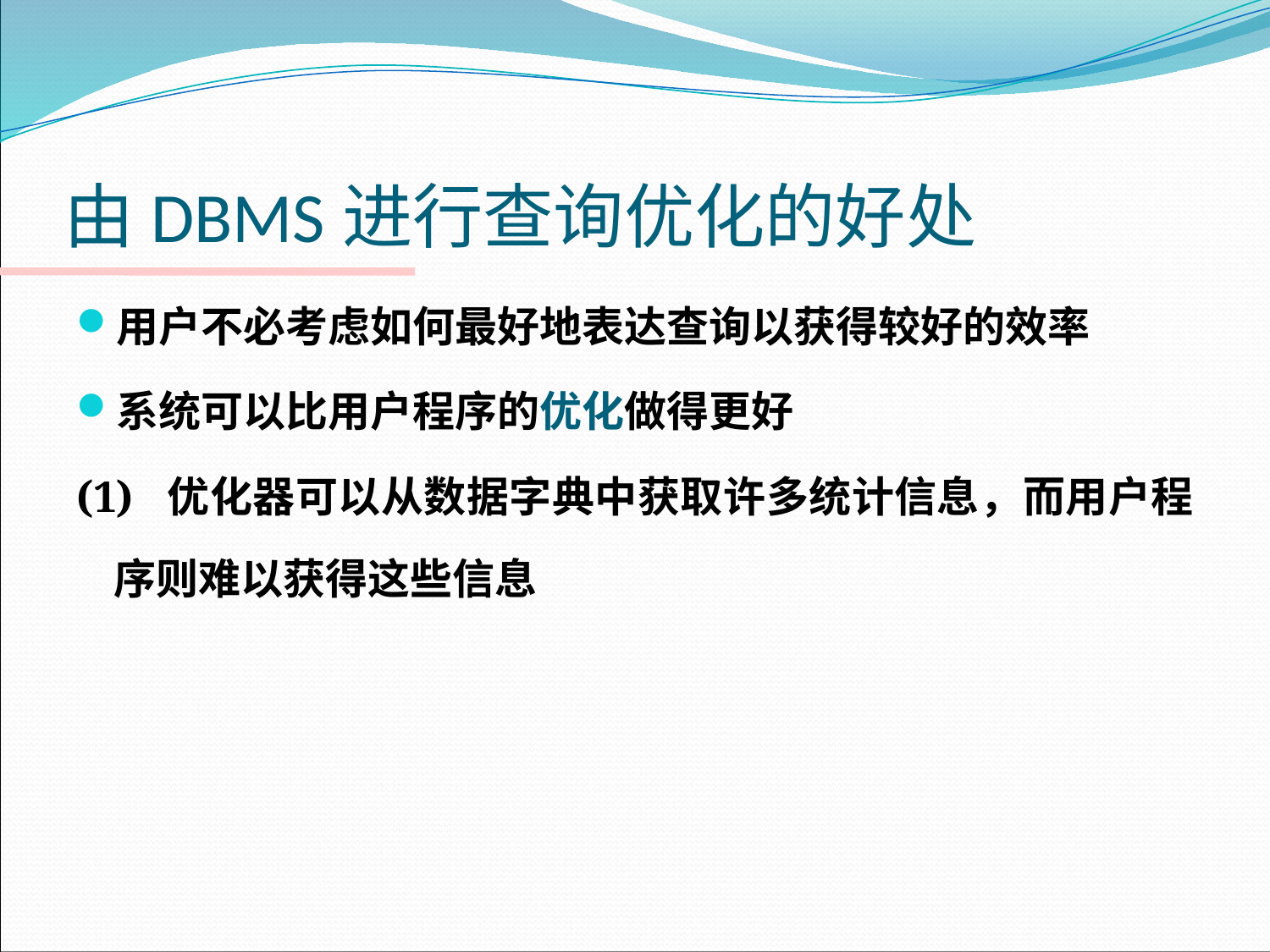

# 由DBMS进行查询优化的好处
用户不必考虑如何最好地表达查询以获得较好的效率
系统可以比用户程序的优化做得更好
(1)  优化器可以从数据字典中获取许多统计信息，而用户程序则难以获得这些信息

840